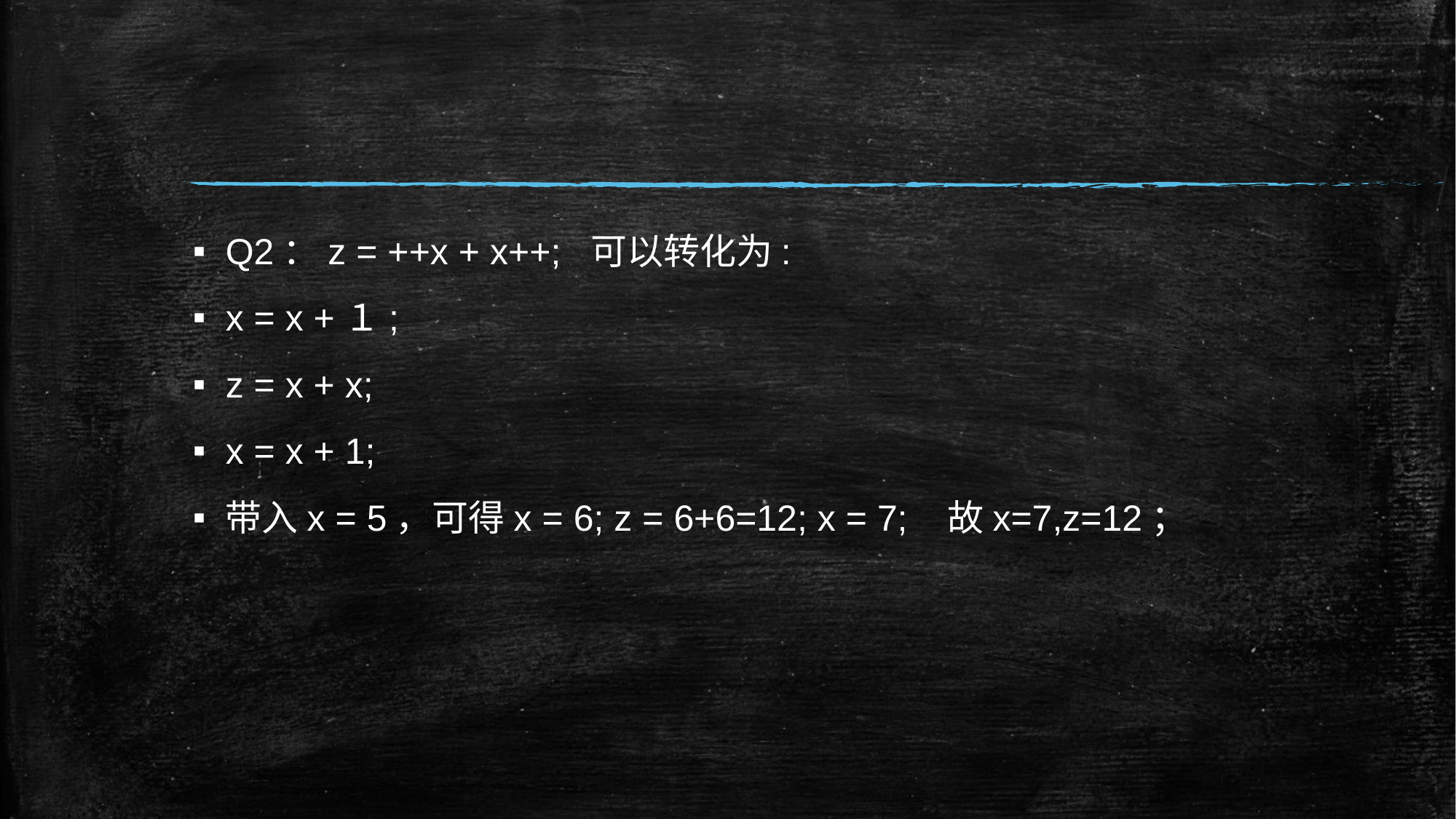

#
Q2：z = ++x + x++;  可以转化为:
x = x +１;
z = x + x;
x = x + 1;
带入x = 5，可得x = 6; z = 6+6=12; x = 7;   故x=7,z=12；